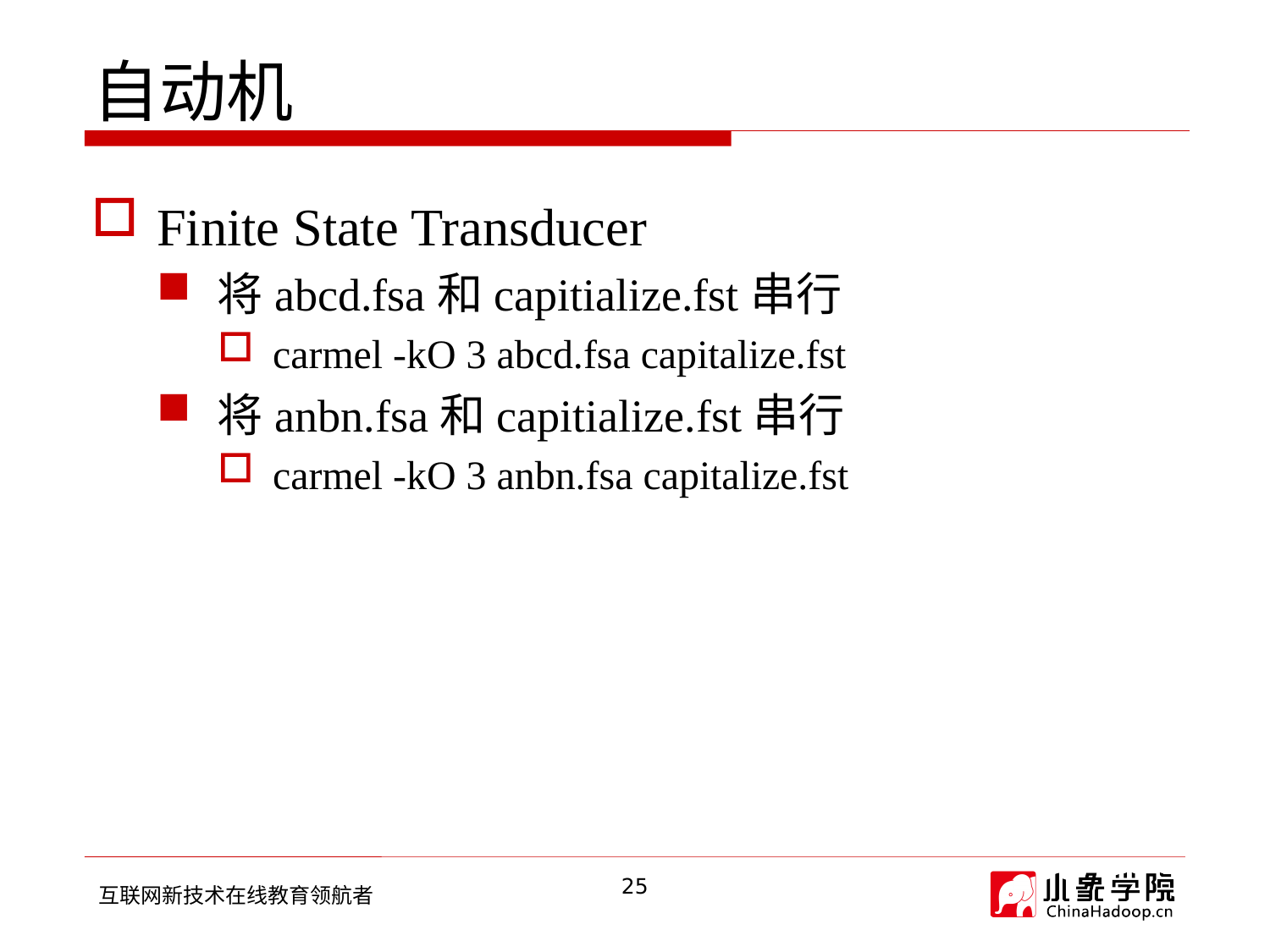

# 自动机
Finite State Transducer
将abcd.fsa和capitialize.fst串行
carmel -kO 3 abcd.fsa capitalize.fst
将anbn.fsa和capitialize.fst串行
carmel -kO 3 anbn.fsa capitalize.fst
25